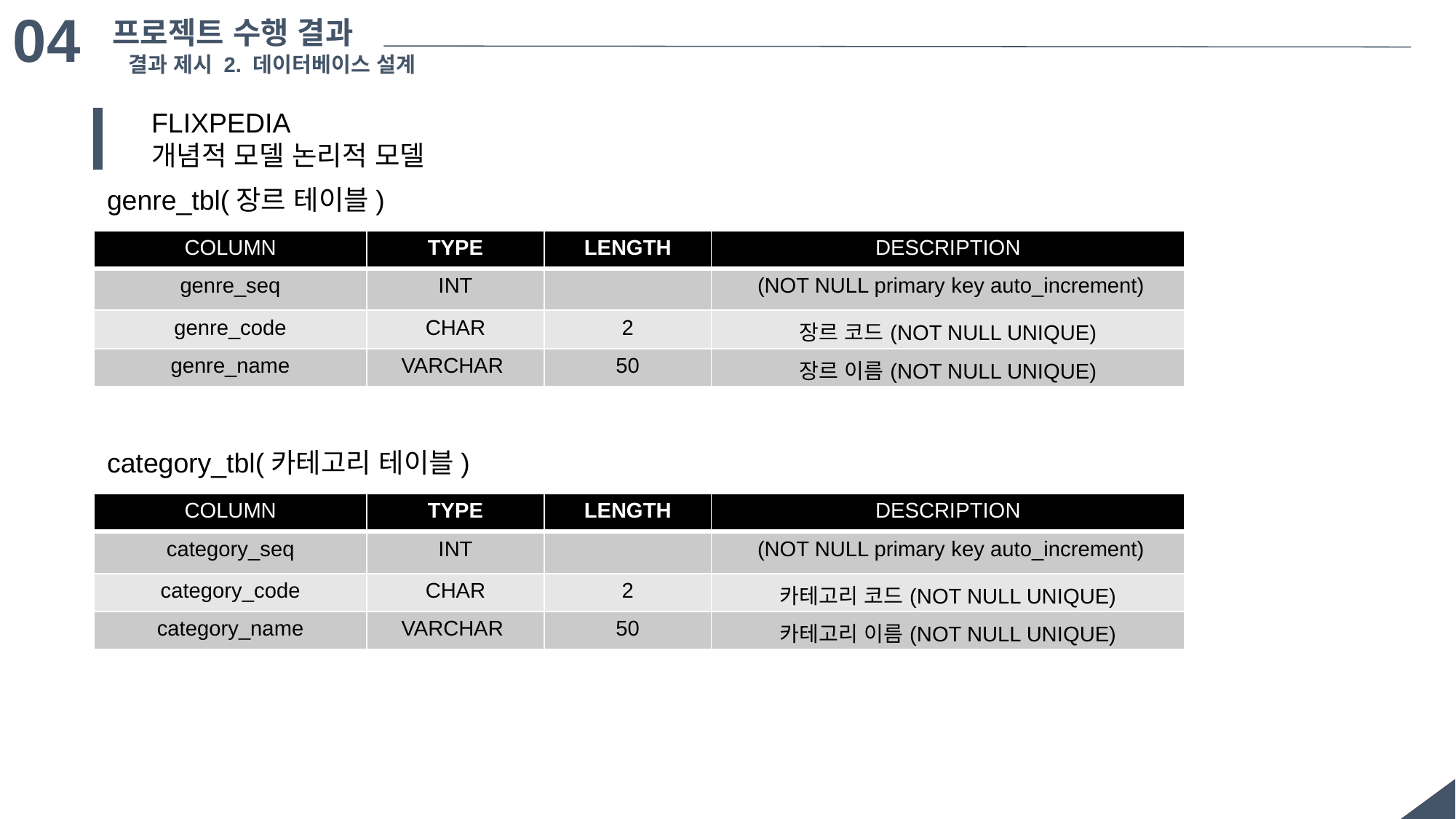

04
프로젝트 수행 결과
결과 제시 2. 데이터베이스 설계
FLIXPEDIA
개념적 모델 논리적 모델

genre_tbl(장르 테이블)
| COLUMN | TYPE | LENGTH | DESCRIPTION |
| --- | --- | --- | --- |
| genre\_seq | INT |  | (NOT NULL primary key auto\_increment) |
| genre\_code | CHAR | 2 | 장르 코드(NOT NULL UNIQUE) |
| genre\_name | VARCHAR | 50 | 장르 이름(NOT NULL UNIQUE) |
category_tbl(카테고리 테이블)
| COLUMN | TYPE | LENGTH | DESCRIPTION |
| --- | --- | --- | --- |
| category\_seq | INT |  | (NOT NULL primary key auto\_increment) |
| category\_code | CHAR | 2 | 카테고리 코드(NOT NULL UNIQUE) |
| category\_name | VARCHAR | 50 | 카테고리 이름(NOT NULL UNIQUE) |